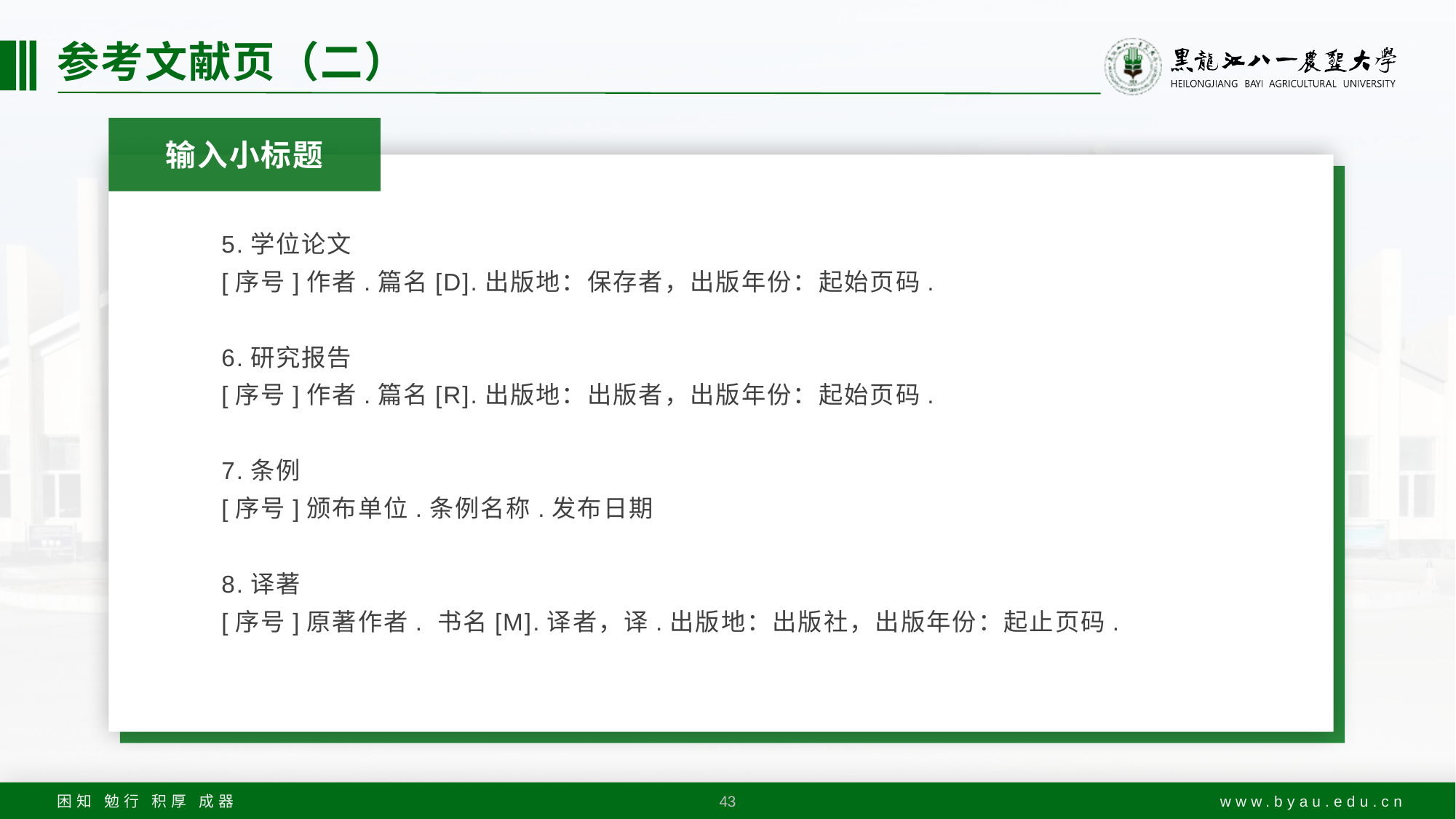

# 参考文献页（二）
输入小标题
5.学位论文
[序号]作者.篇名[D].出版地：保存者，出版年份：起始页码.

6.研究报告
[序号]作者.篇名[R].出版地：出版者，出版年份：起始页码.

7.条例
[序号]颁布单位.条例名称.发布日期

8.译著
[序号]原著作者. 书名[M].译者，译.出版地：出版社，出版年份：起止页码.

43